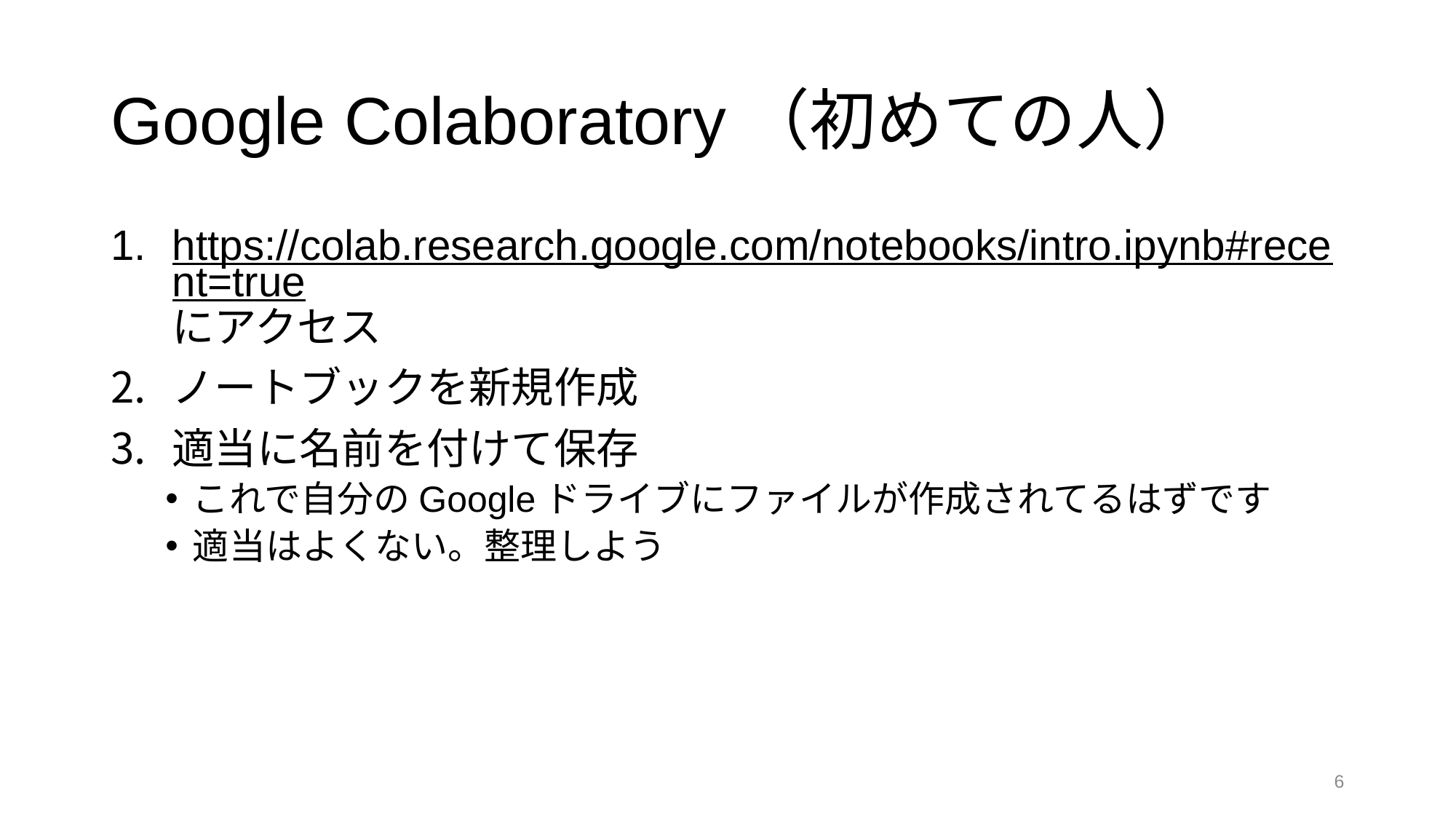

# Google Colaboratory（初めての人）
https://colab.research.google.com/notebooks/intro.ipynb#recent=trueにアクセス
ノートブックを新規作成
適当に名前を付けて保存
これで自分のGoogleドライブにファイルが作成されてるはずです
適当はよくない。整理しよう
6